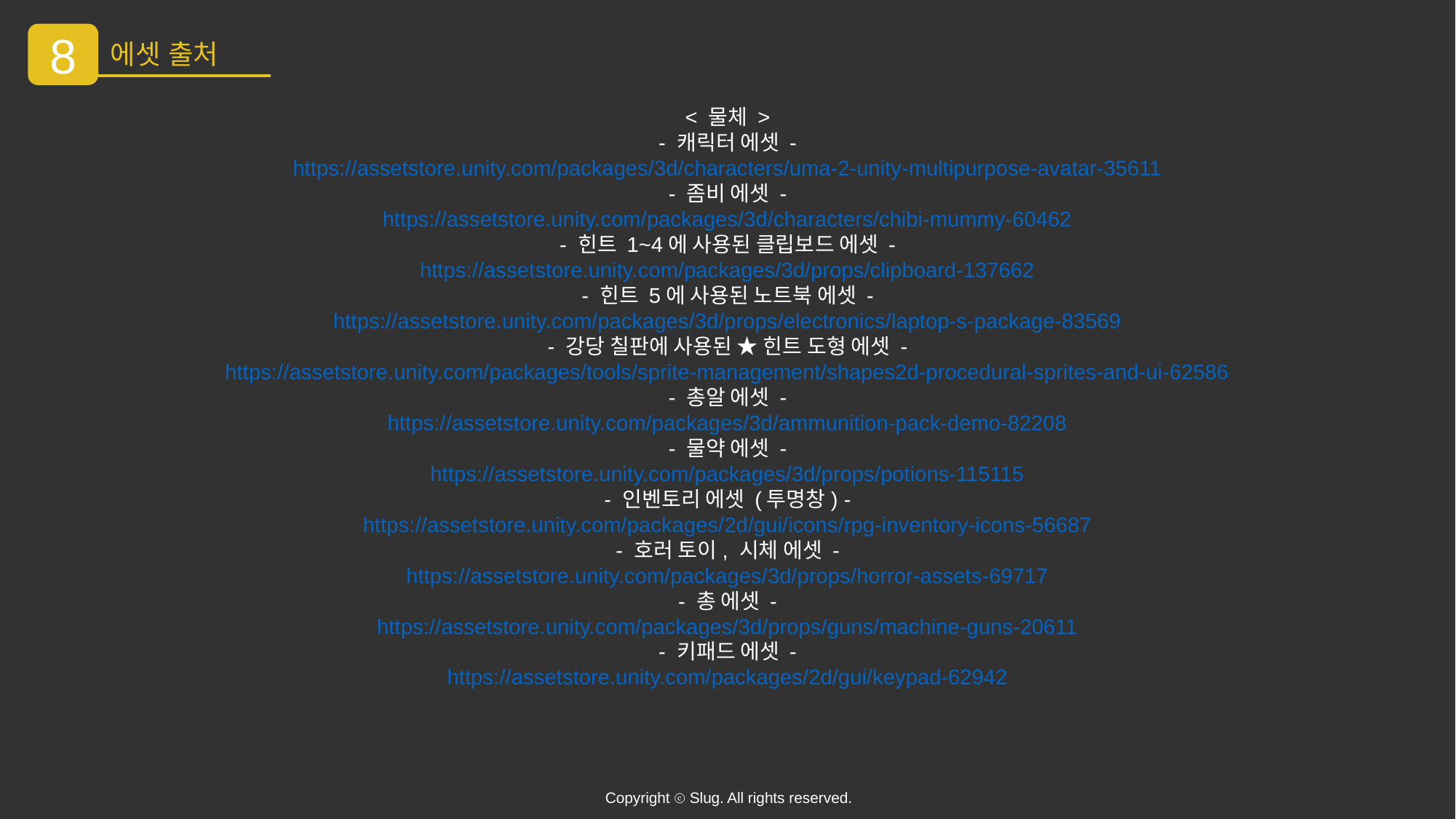

8
에셋 출처
< 물체 >
- 캐릭터 에셋 -
https://assetstore.unity.com/packages/3d/characters/uma-2-unity-multipurpose-avatar-35611
- 좀비 에셋 -
https://assetstore.unity.com/packages/3d/characters/chibi-mummy-60462
- 힌트 1~4에 사용된 클립보드 에셋 -
https://assetstore.unity.com/packages/3d/props/clipboard-137662
- 힌트 5에 사용된 노트북 에셋 -
https://assetstore.unity.com/packages/3d/props/electronics/laptop-s-package-83569
- 강당 칠판에 사용된 ★ 힌트 도형 에셋 -
https://assetstore.unity.com/packages/tools/sprite-management/shapes2d-procedural-sprites-and-ui-62586
- 총알 에셋 -
https://assetstore.unity.com/packages/3d/ammunition-pack-demo-82208
- 물약 에셋 -
https://assetstore.unity.com/packages/3d/props/potions-115115
- 인벤토리 에셋 (투명창) -
https://assetstore.unity.com/packages/2d/gui/icons/rpg-inventory-icons-56687
- 호러 토이, 시체 에셋 -
https://assetstore.unity.com/packages/3d/props/horror-assets-69717
- 총 에셋 -
https://assetstore.unity.com/packages/3d/props/guns/machine-guns-20611
- 키패드 에셋 -
https://assetstore.unity.com/packages/2d/gui/keypad-62942

Copyright ⓒ Slug. All rights reserved.